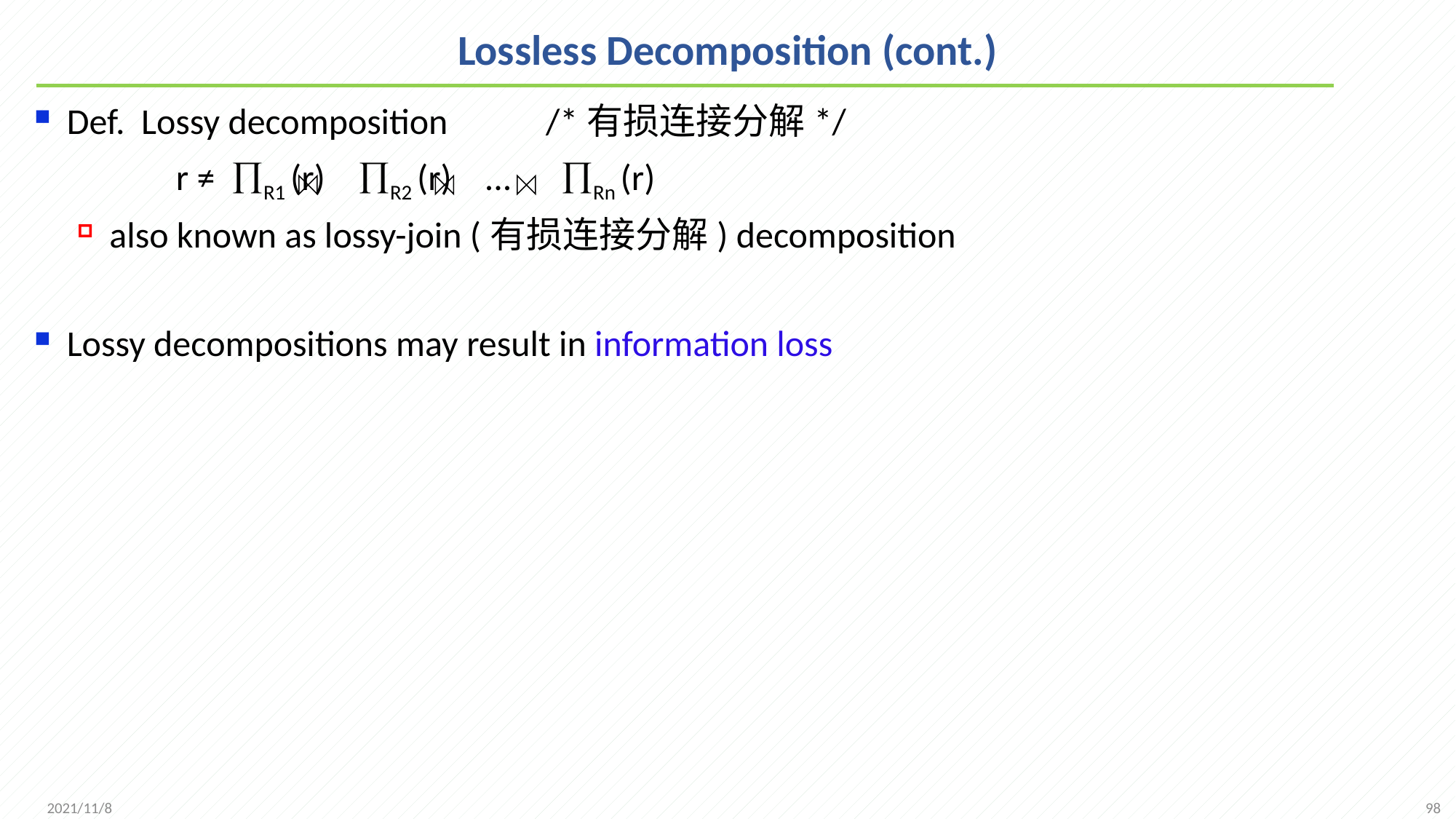

# Lossless Decomposition (cont.)
Def.  Lossy decomposition            /*有损连接分解*/
		r ≠  ∏R1 (r)    ∏R2 (r)    ...      ∏Rn (r)
also known as lossy-join (有损连接分解) decomposition

Lossy decompositions may result in information loss

98
2021/11/8